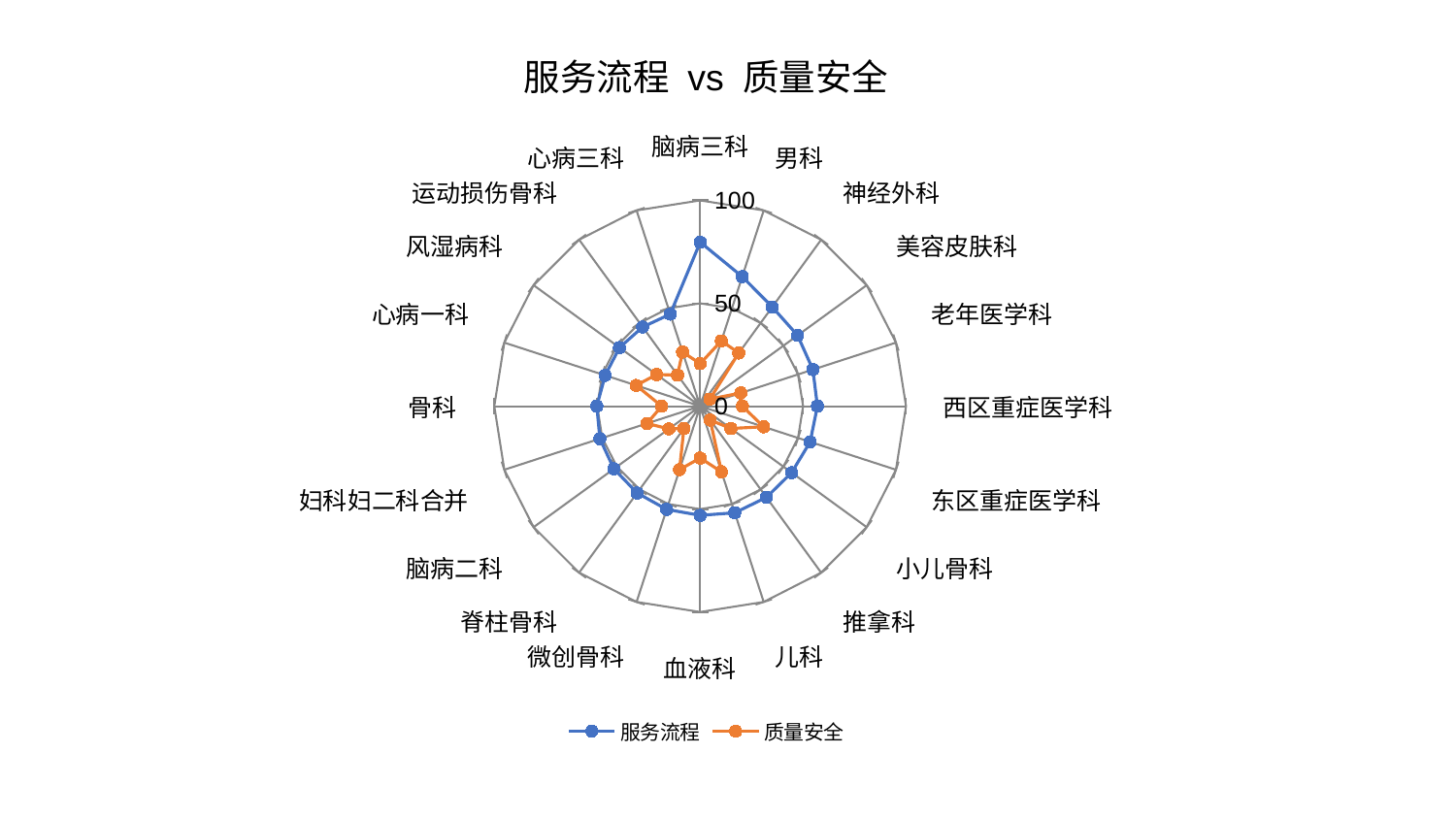

### Chart: 服务流程 vs 质量安全

| Category | 服务流程 | 质量安全 |
|---|---|---|
| 脑病三科 | 79.68617717497145 | 20.685891885995545 |
| 男科 | 66.18742475477096 | 33.39077904057369 |
| 神经外科 | 59.58358985877616 | 31.94648026194499 |
| 美容皮肤科 | 58.51354704799993 | 5.866792789694022 |
| 老年医学科 | 57.578926329205686 | 20.775422781487833 |
| 西区重症医学科 | 56.963842672298526 | 20.517501083301457 |
| 东区重症医学科 | 56.17628561033776 | 32.4115476560669 |
| 小儿骨科 | 54.95049449357069 | 18.451064881795435 |
| 推拿科 | 54.753950563807265 | 8.337196168098354 |
| 儿科 | 54.44692163770404 | 33.51904138823221 |
| 血液科 | 53.04905353559566 | 25.189365653477005 |
| 微创骨科 | 52.738878474827466 | 32.45326983850201 |
| 脊柱骨科 | 52.10862407798812 | 13.409483368493047 |
| 脑病二科 | 51.80836131661016 | 18.785606719598583 |
| 妇科妇二科合并 | 51.21790107839941 | 27.15127131734335 |
| 骨科 | 50.19227013324333 | 18.69707923946725 |
| 心病一科 | 48.52635098851563 | 32.657979703108246 |
| 风湿病科 | 48.43596545360276 | 26.19025512998196 |
| 运动损伤骨科 | 47.548103616683065 | 18.71582887966112 |
| 心病三科 | 47.0379367404782 | 27.685604389787443 |
104